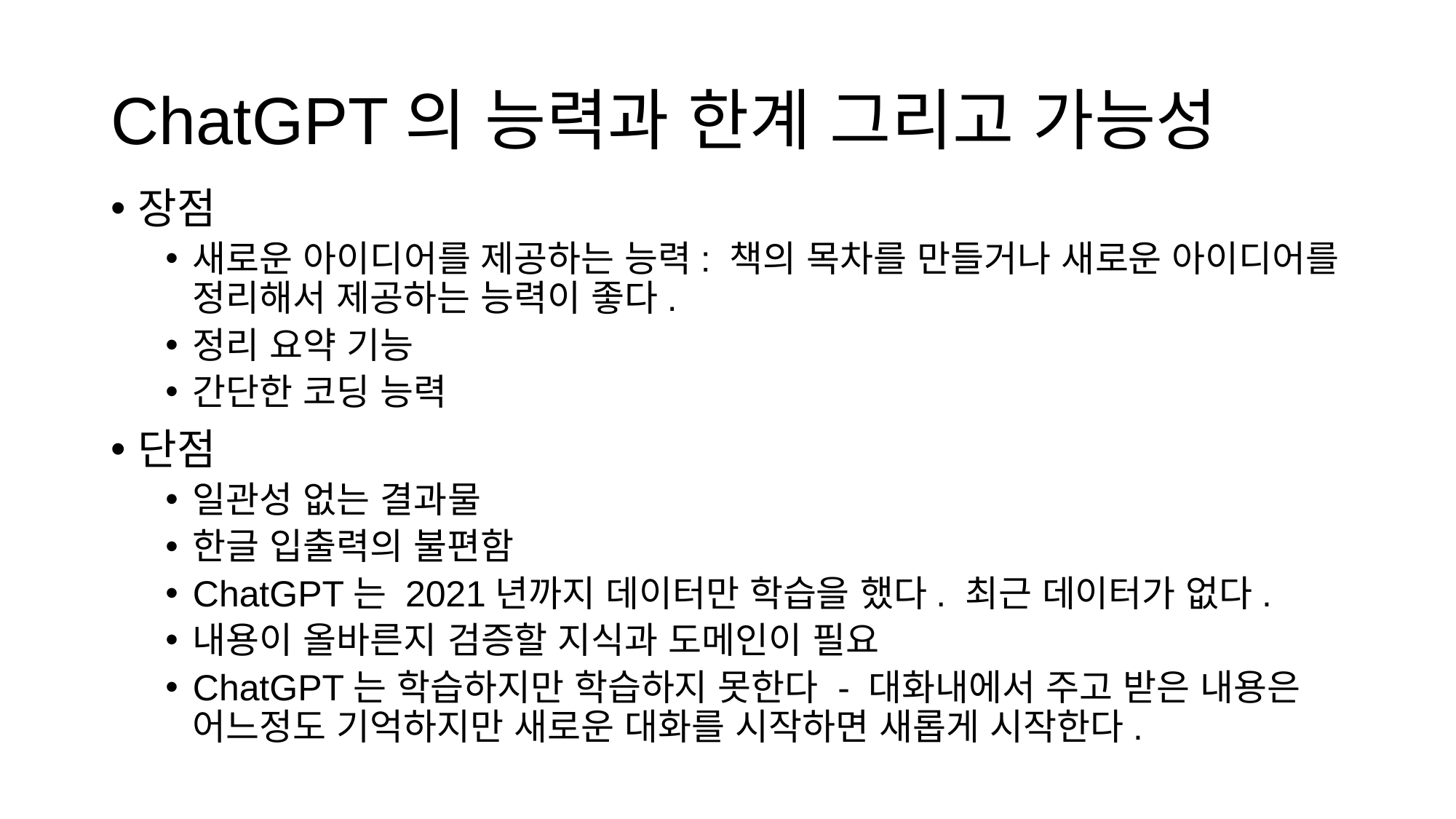

# ChatGPT의 능력과 한계 그리고 가능성
장점
새로운 아이디어를 제공하는 능력: 책의 목차를 만들거나 새로운 아이디어를 정리해서 제공하는 능력이 좋다.
정리 요약 기능
간단한 코딩 능력
단점
일관성 없는 결과물
한글 입출력의 불편함
ChatGPT는 2021년까지 데이터만 학습을 했다. 최근 데이터가 없다.
내용이 올바른지 검증할 지식과 도메인이 필요
ChatGPT는 학습하지만 학습하지 못한다 - 대화내에서 주고 받은 내용은 어느정도 기억하지만 새로운 대화를 시작하면 새롭게 시작한다.